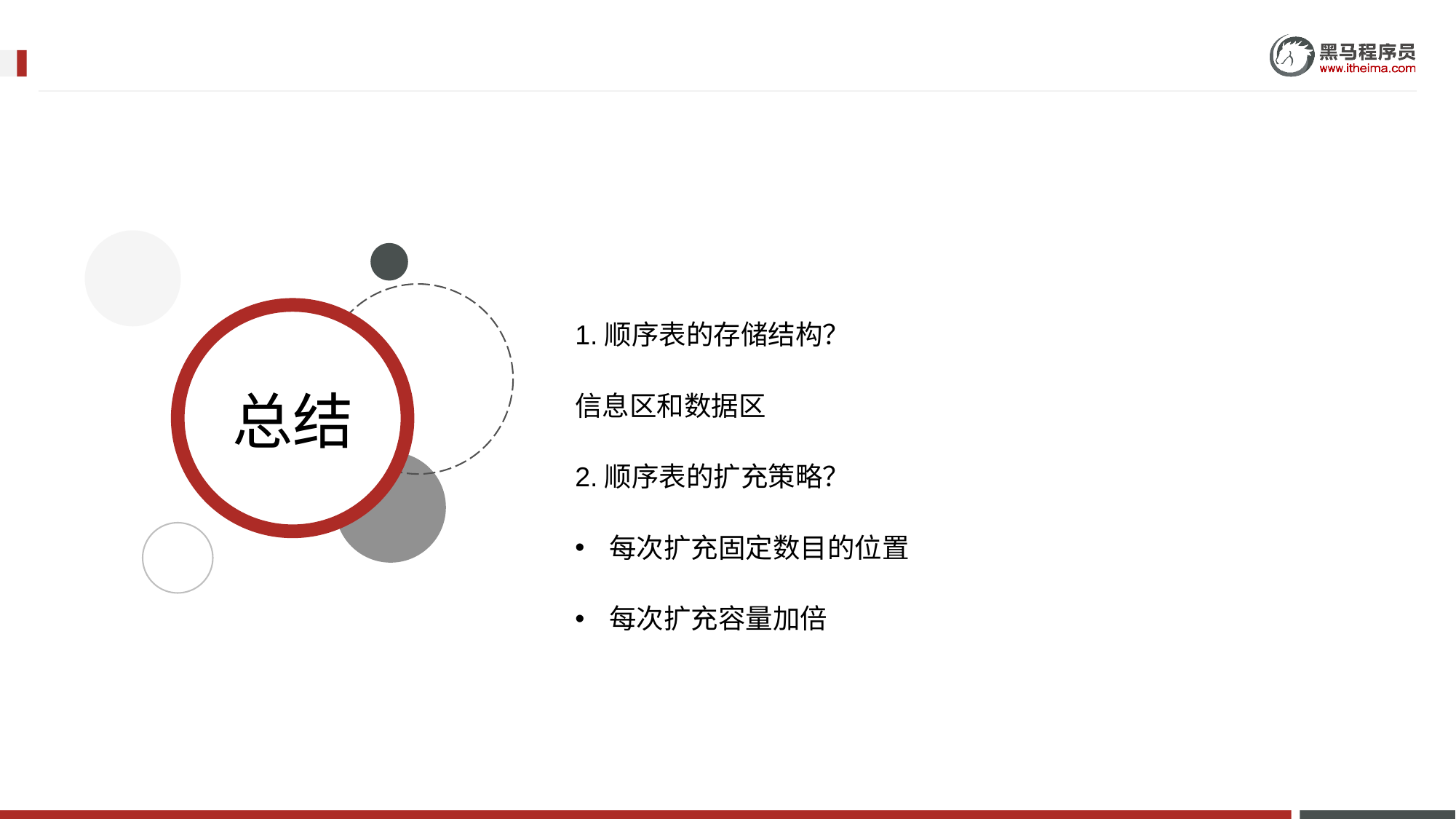

1.顺序表的存储结构？
信息区和数据区
2.顺序表的扩充策略？
每次扩充固定数目的位置
每次扩充容量加倍